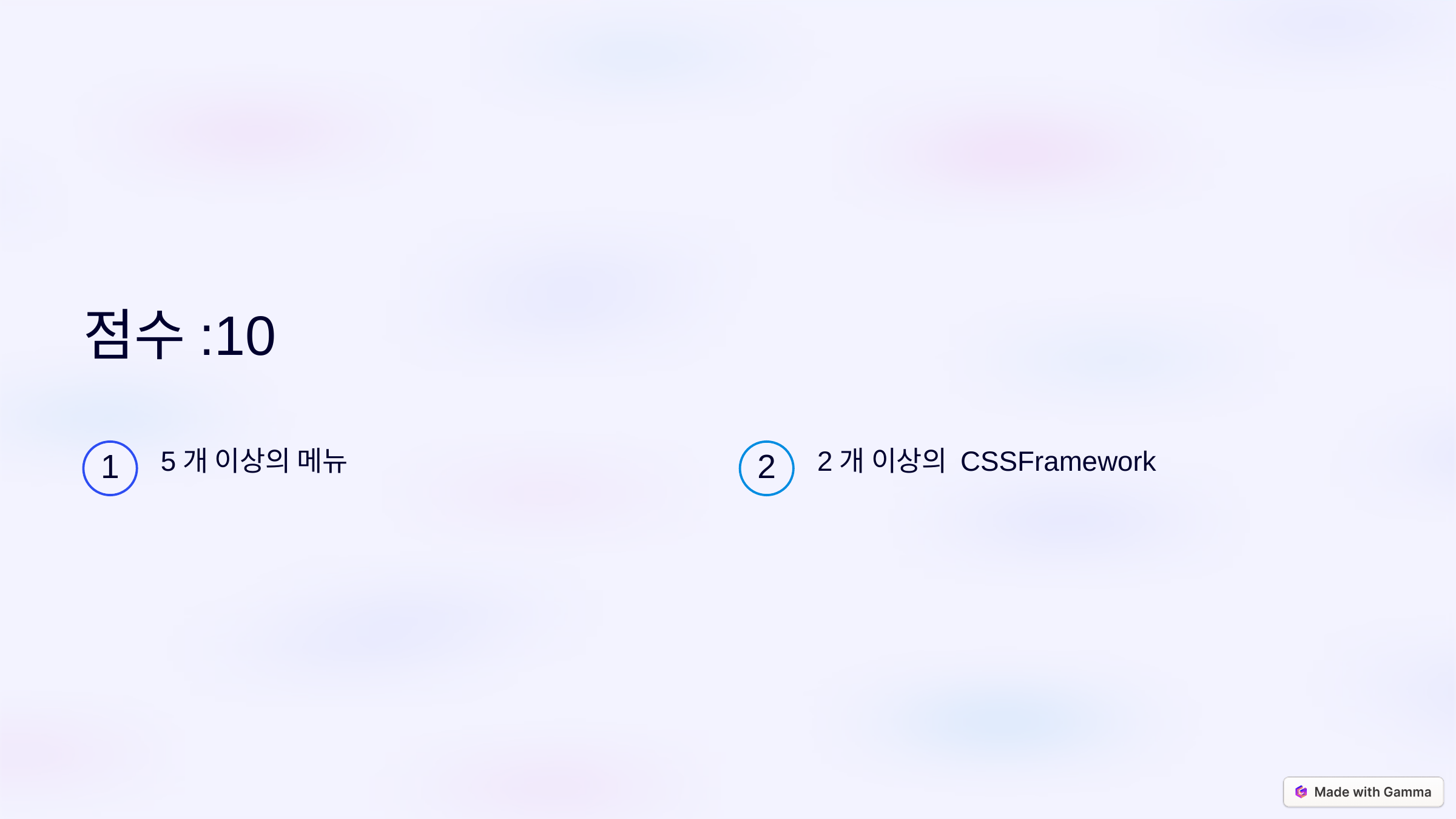

점수:10

5개 이상의 메뉴

2개 이상의 CSSFramework
1
2